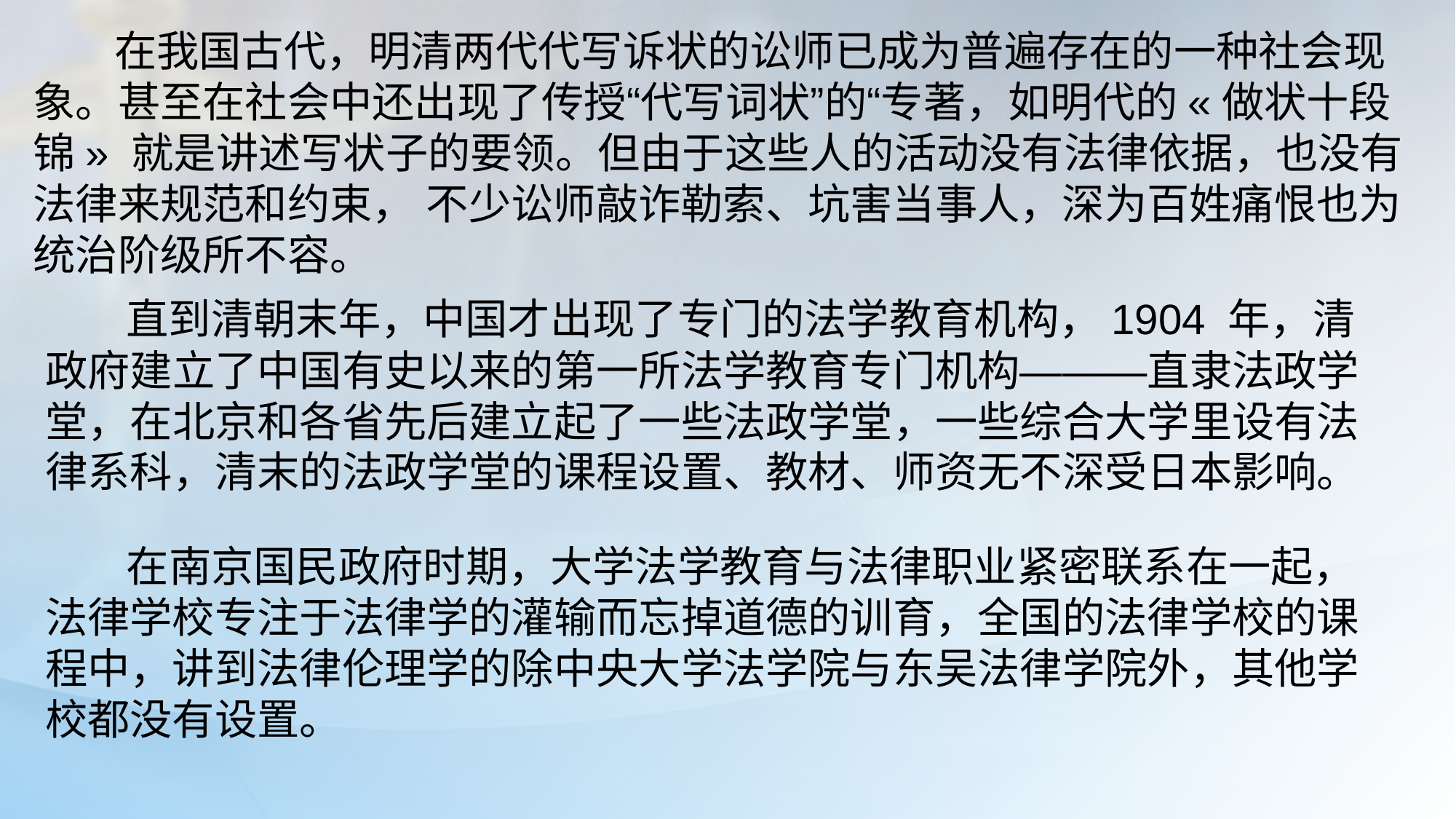

在我国古代，明清两代代写诉状的讼师已成为普遍存在的一种社会现象。甚至在社会中还出现了传授“代写词状”的“专著，如明代的«做状十段锦» 就是讲述写状子的要领。但由于这些人的活动没有法律依据，也没有法律来规范和约束， 不少讼师敲诈勒索、坑害当事人，深为百姓痛恨也为统治阶级所不容。
      直到清朝末年，中国才出现了专门的法学教育机构，1904 年，清政府建立了中国有史以来的第一所法学教育专门机构———直隶法政学堂，在北京和各省先后建立起了一些法政学堂，一些综合大学里设有法律系科，清末的法政学堂的课程设置、教材、师资无不深受日本影响。
      在南京国民政府时期，大学法学教育与法律职业紧密联系在一起，法律学校专注于法律学的灌输而忘掉道德的训育，全国的法律学校的课程中，讲到法律伦理学的除中央大学法学院与东吴法律学院外，其他学校都没有设置。